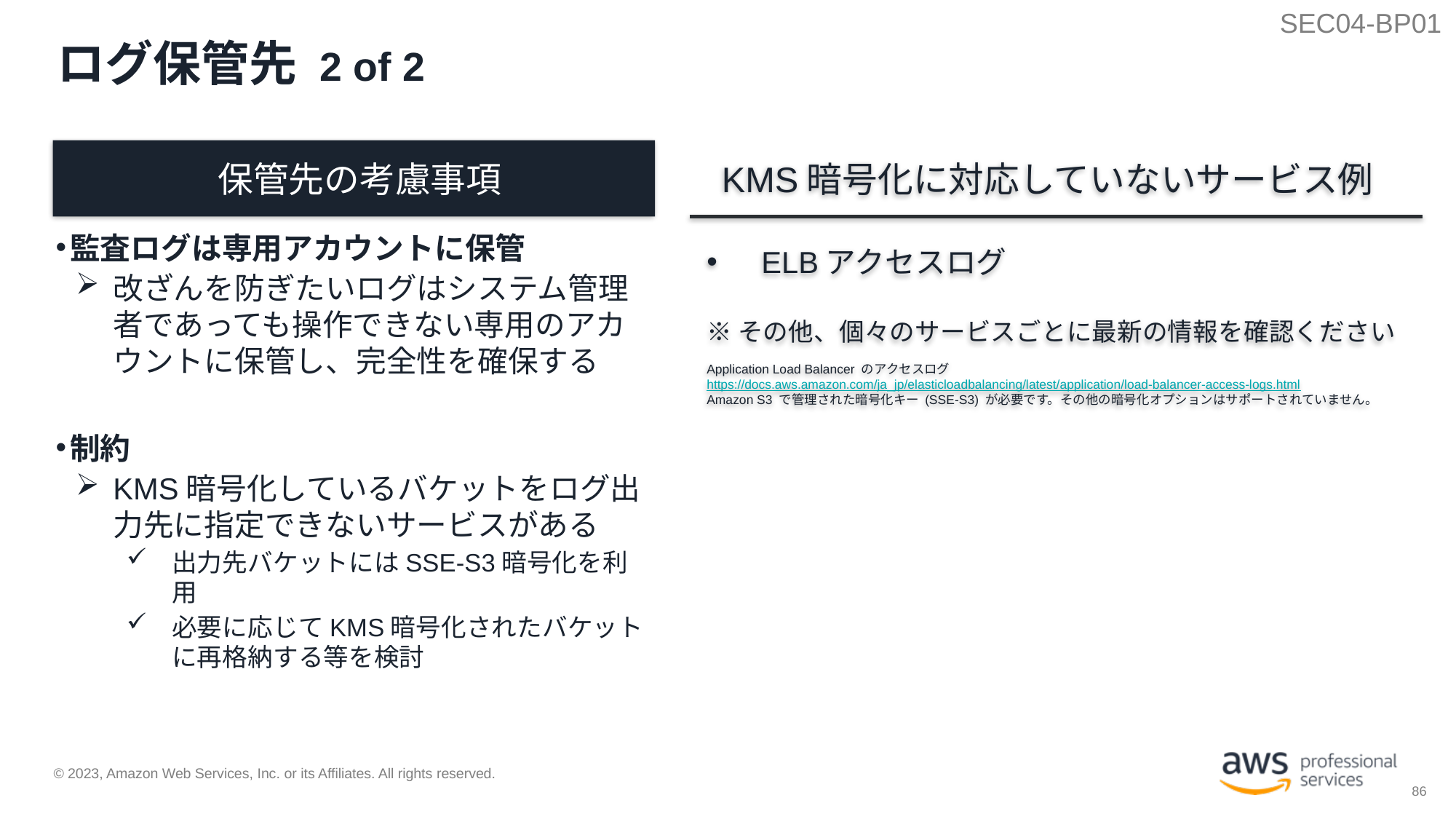

SEC04-BP01
# ログ保管先 2 of 2
保管先の考慮事項
KMS暗号化に対応していないサービス例
監査ログは専用アカウントに保管
改ざんを防ぎたいログはシステム管理者であっても操作できない専用のアカウントに保管し、完全性を確保する

制約
KMS暗号化しているバケットをログ出力先に指定できないサービスがある
出力先バケットにはSSE-S3暗号化を利用
必要に応じてKMS暗号化されたバケットに再格納する等を検討
ELBアクセスログ

※その他、個々のサービスごとに最新の情報を確認ください

Application Load Balancer のアクセスログ
https://docs.aws.amazon.com/ja_jp/elasticloadbalancing/latest/application/load-balancer-access-logs.html
Amazon S3 で管理された暗号化キー (SSE-S3) が必要です。その他の暗号化オプションはサポートされていません。